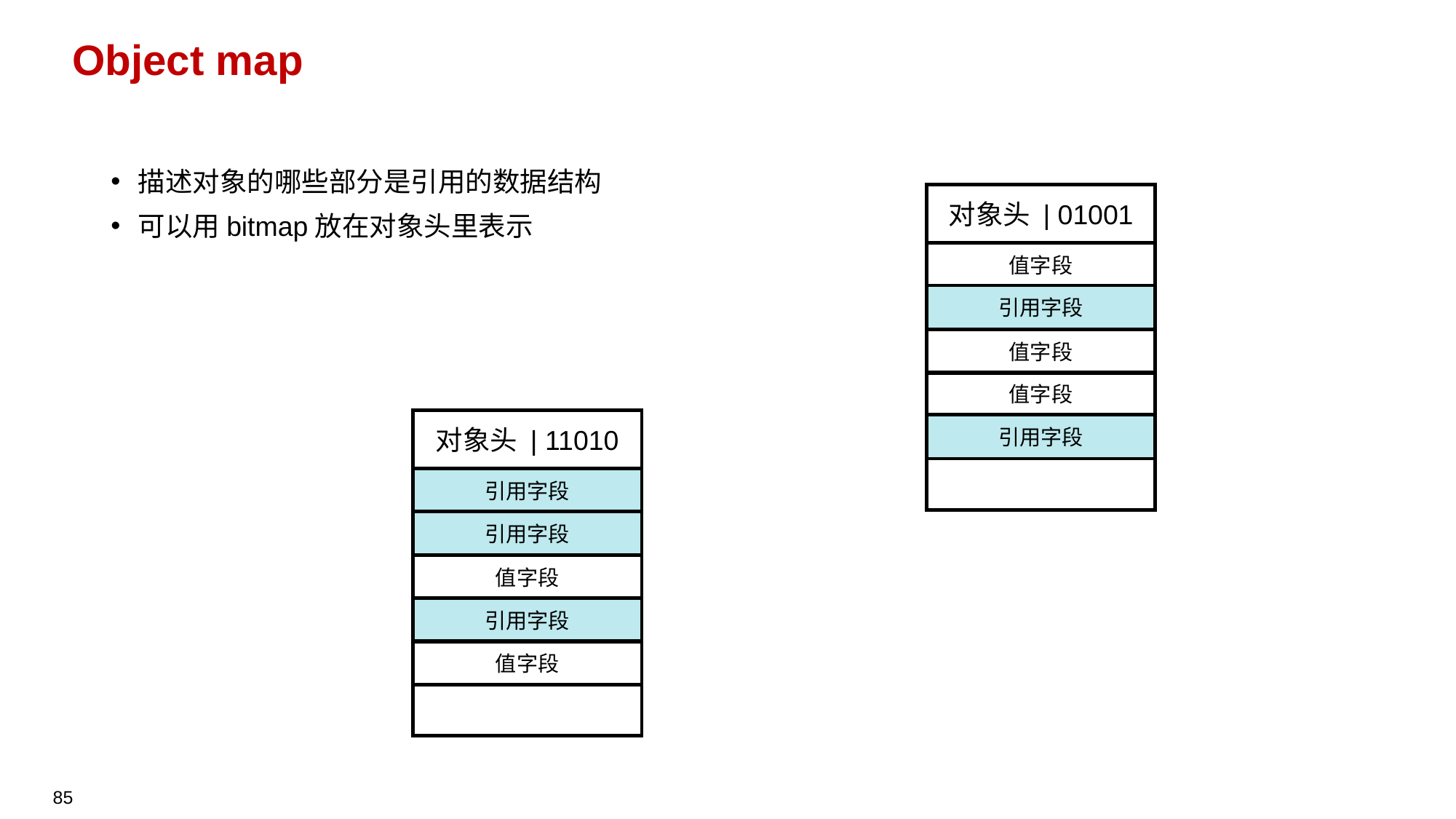

# Object map
描述对象的哪些部分是引用的数据结构
可以用bitmap放在对象头里表示

对象头 | 01001
值字段
引用字段
值字段
值字段

对象头 | 11010
引用字段
引用字段
引用字段
值字段
引用字段
值字段